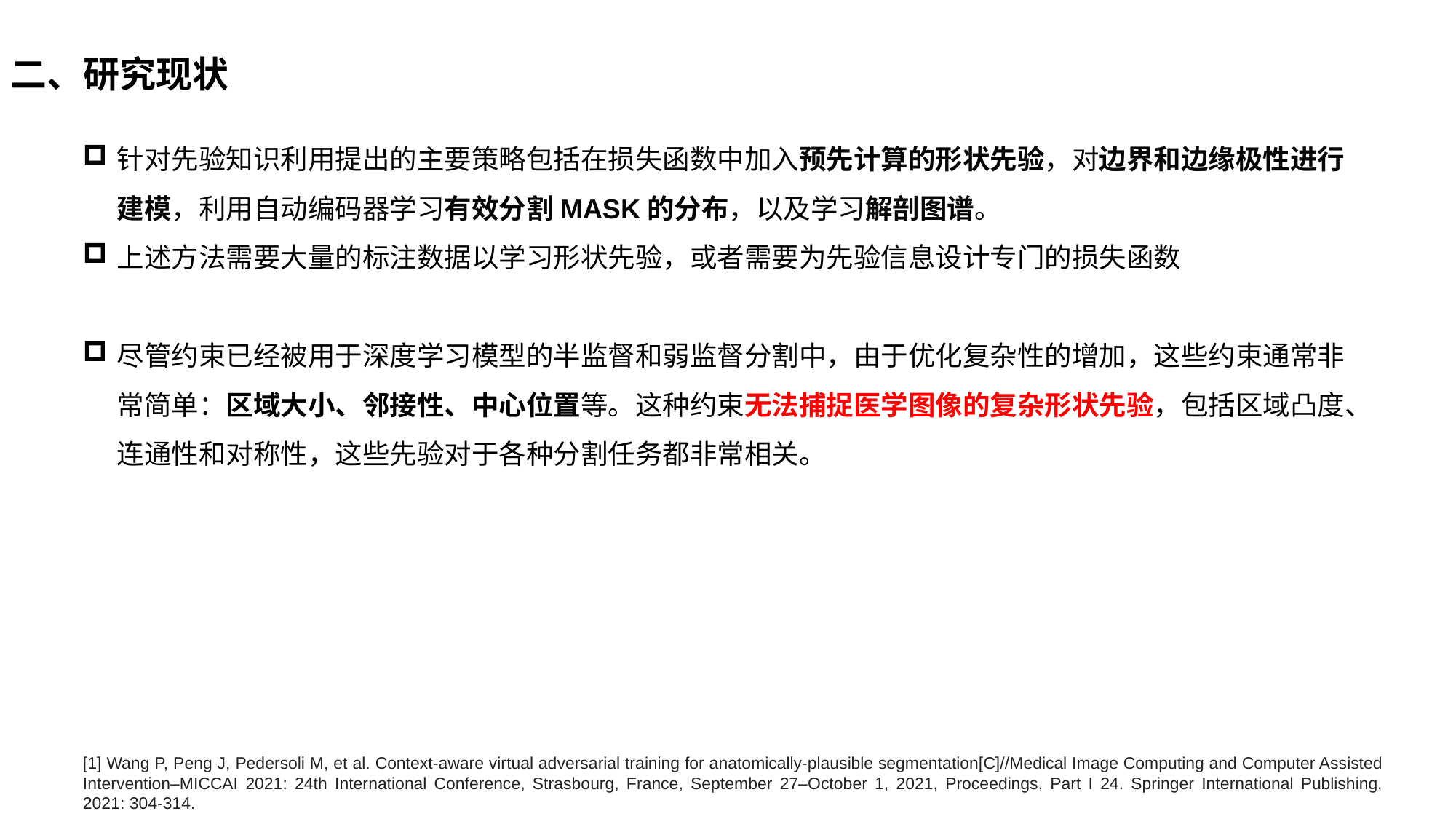

二、研究现状
针对先验知识利用提出的主要策略包括在损失函数中加入预先计算的形状先验，对边界和边缘极性进行建模，利用自动编码器学习有效分割MASK的分布，以及学习解剖图谱。
上述方法需要大量的标注数据以学习形状先验，或者需要为先验信息设计专门的损失函数

尽管约束已经被用于深度学习模型的半监督和弱监督分割中，由于优化复杂性的增加，这些约束通常非常简单：区域大小、邻接性、中心位置等。这种约束无法捕捉医学图像的复杂形状先验，包括区域凸度、连通性和对称性，这些先验对于各种分割任务都非常相关。
[1] Wang P, Peng J, Pedersoli M, et al. Context-aware virtual adversarial training for anatomically-plausible segmentation[C]//Medical Image Computing and Computer Assisted Intervention–MICCAI 2021: 24th International Conference, Strasbourg, France, September 27–October 1, 2021, Proceedings, Part I 24. Springer International Publishing, 2021: 304-314.